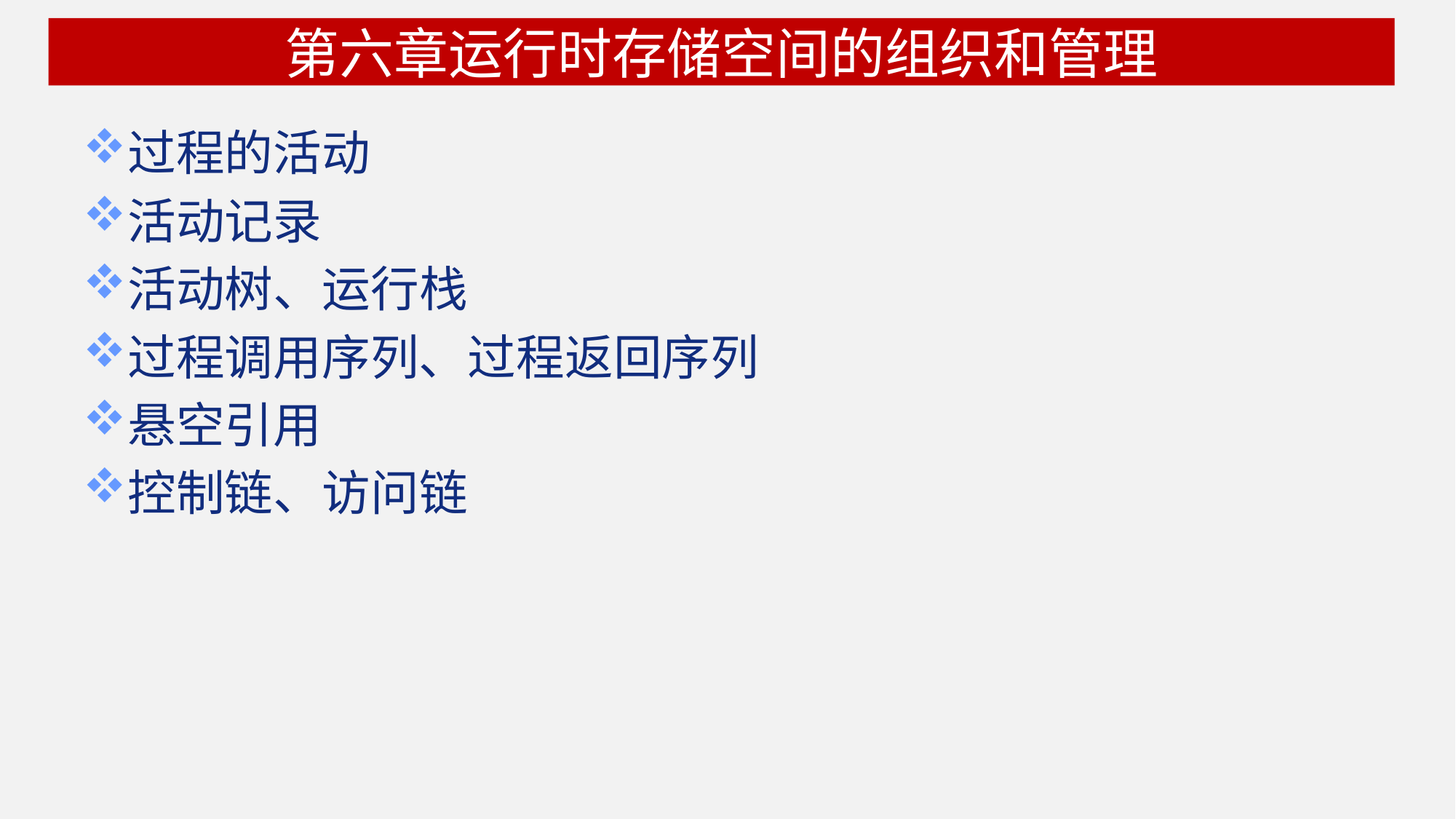

# 第六章运行时存储空间的组织和管理
过程的活动
活动记录
活动树、运行栈
过程调用序列、过程返回序列
悬空引用
控制链、访问链